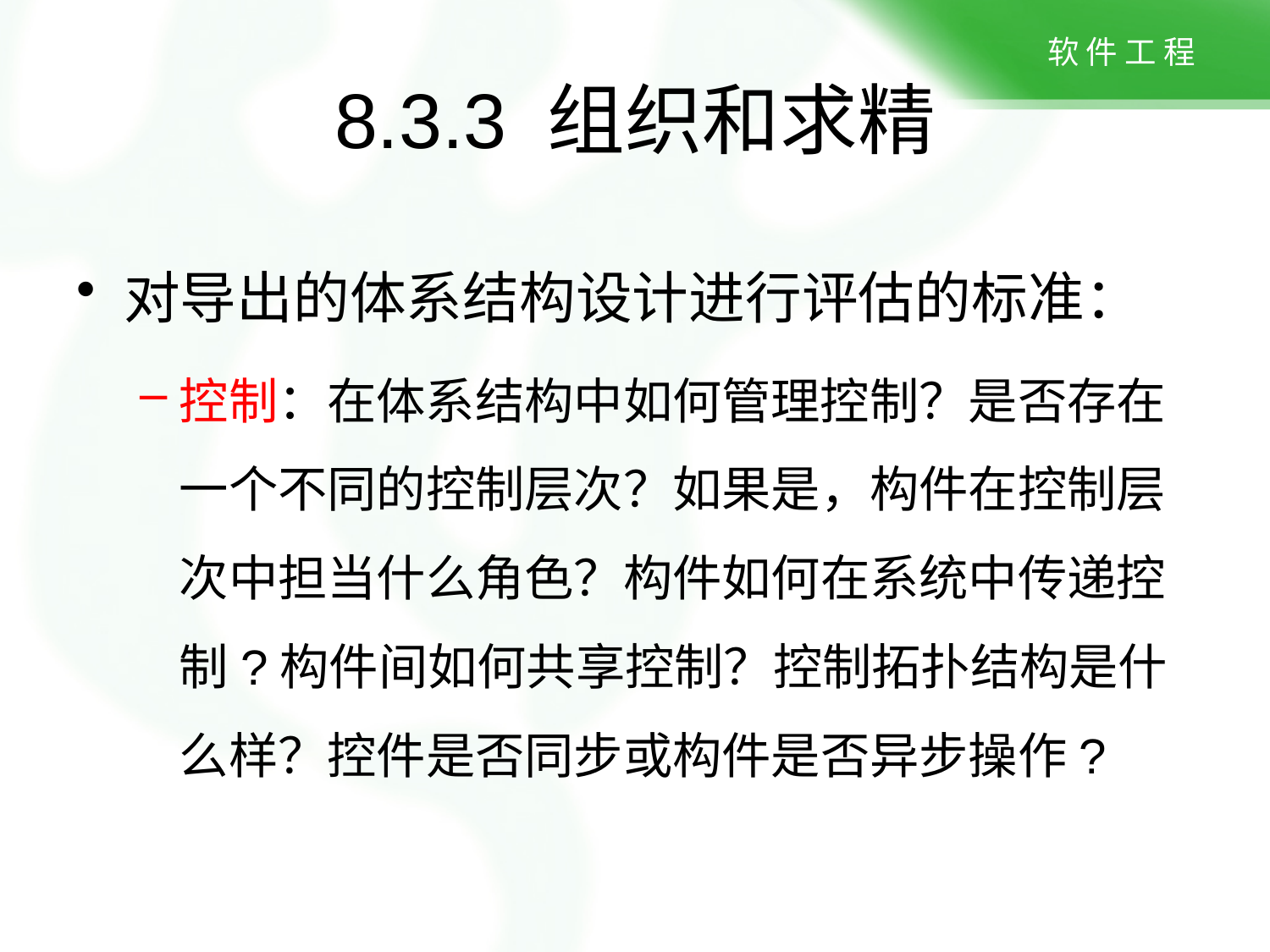

8.3.3 组织和求精
对导出的体系结构设计进行评估的标准：
控制：在体系结构中如何管理控制？是否存在一个不同的控制层次？如果是，构件在控制层次中担当什么角色？构件如何在系统中传递控制?构件间如何共享控制？控制拓扑结构是什么样？控件是否同步或构件是否异步操作?